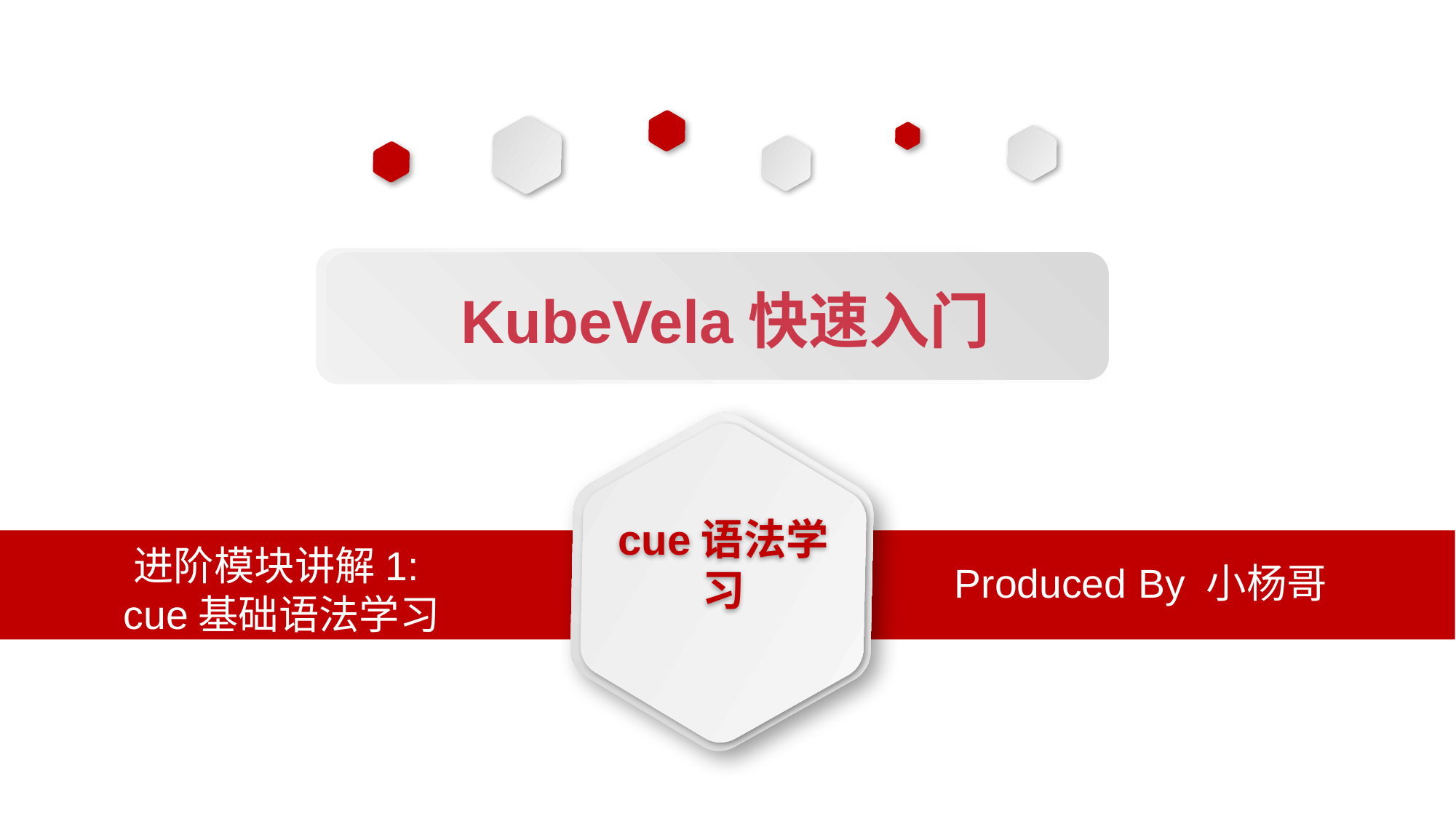

KubeVela快速入门

cue语法学习

进阶模块讲解1:
cue基础语法学习
Produced By 小杨哥